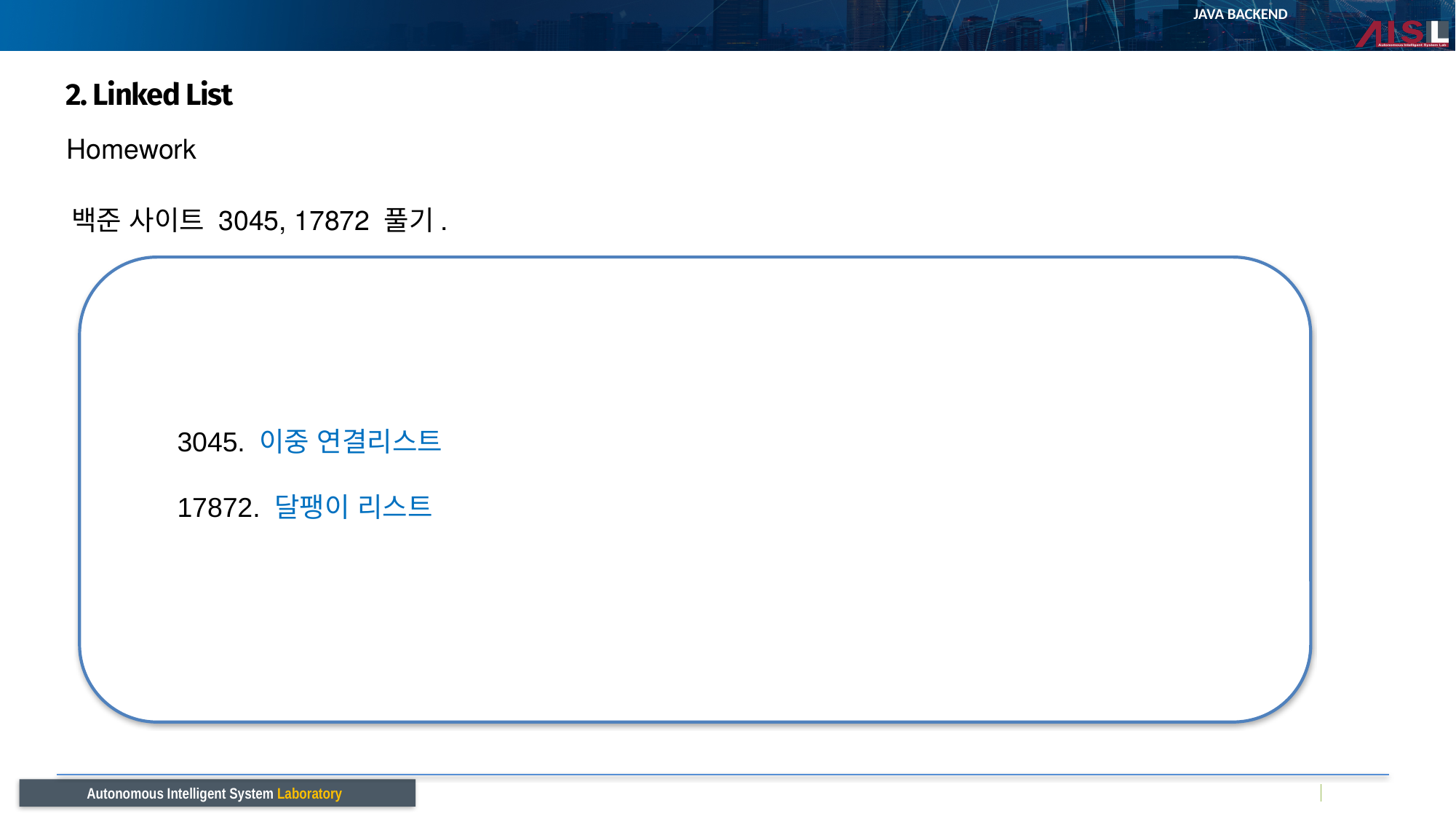

# 2. Linked List
Homework
백준 사이트 3045, 17872 풀기.

3045. 이중 연결리스트

17872. 달팽이 리스트